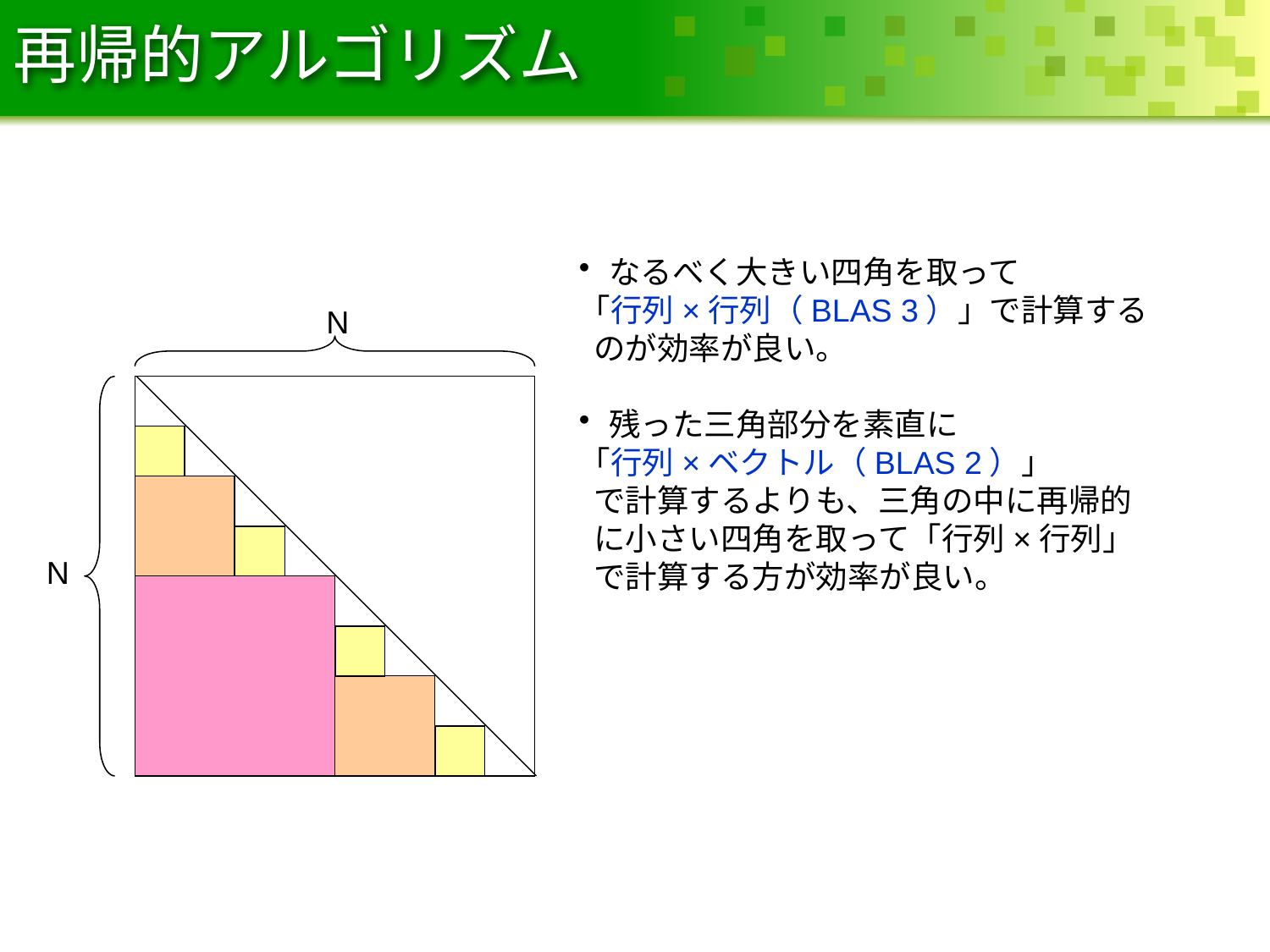

再帰的アルゴリズム

なるべく大きい四角を取って
「行列×行列（BLAS 3）」で計算する
 のが効率が良い。

残った三角部分を素直に
「行列×ベクトル（BLAS 2）」
 で計算するよりも、三角の中に再帰的
 に小さい四角を取って「行列×行列」
 で計算する方が効率が良い。
N

N